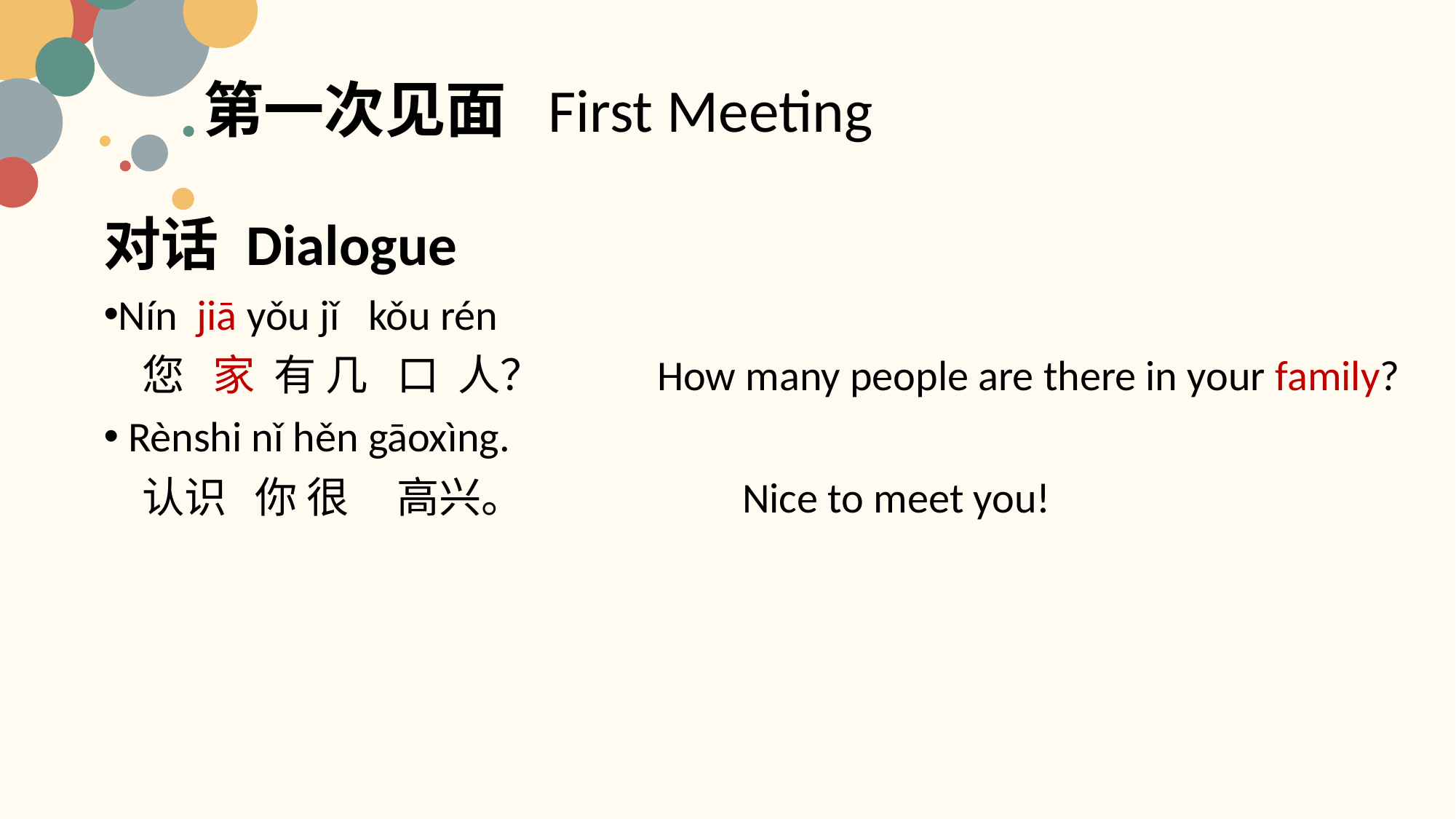

# 第一次见面  First Meeting
对话 Dialogue
Nín  jiā yǒu jǐ   kǒu rén
   您   家  有 几   口  人？           How many people are there in your family?
 Rènshi nǐ hěn gāoxìng.
   认识   你 很     高兴。                      Nice to meet you!